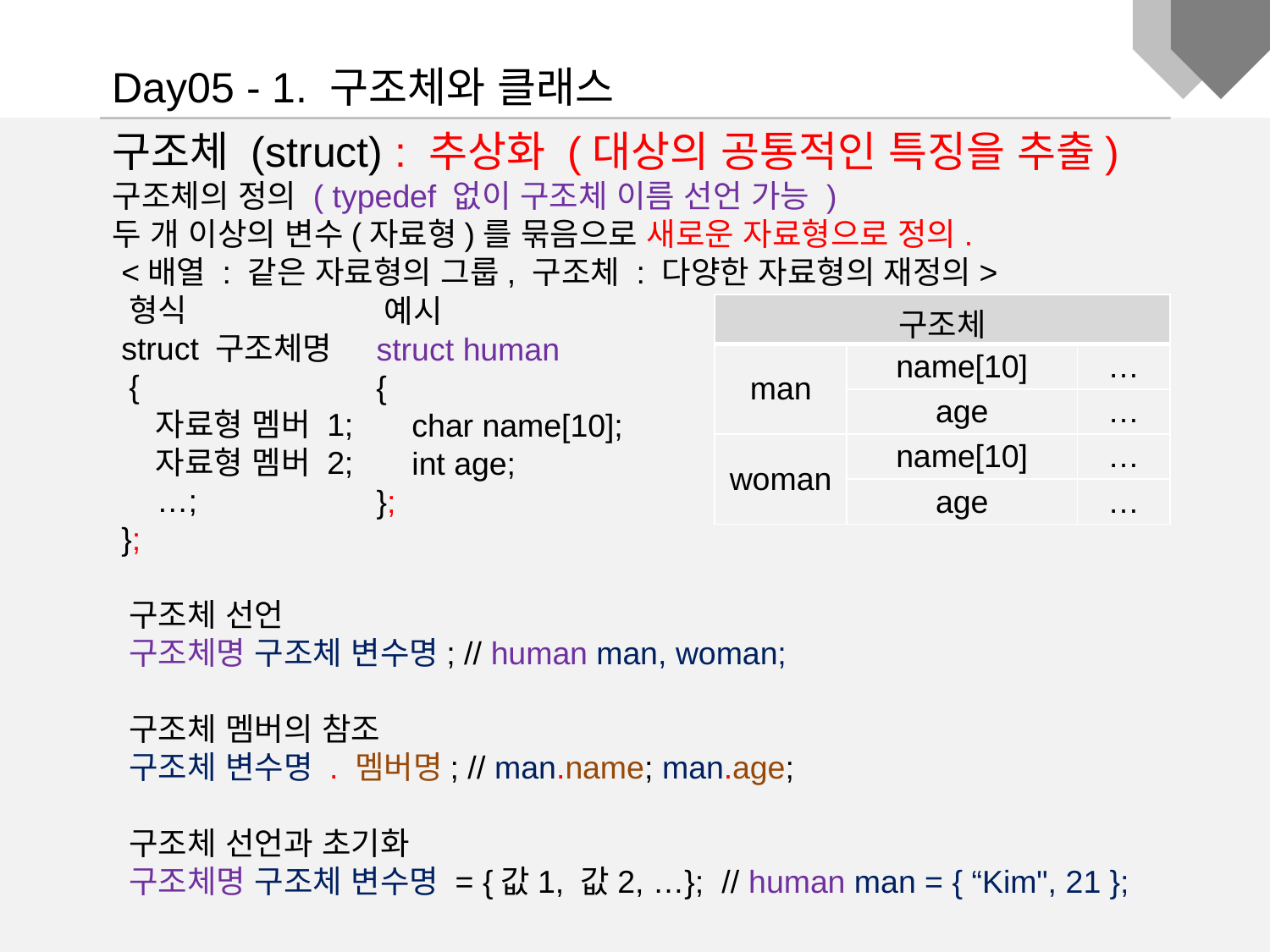

Day05 - 1. 구조체와 클래스
구조체 (struct) : 추상화 (대상의 공통적인 특징을 추출) 구조체의 정의 ( typedef 없이 구조체 이름 선언 가능 )
두 개 이상의 변수(자료형)를 묶음으로 새로운 자료형으로 정의.
 <배열 : 같은 자료형의 그룹, 구조체 : 다양한 자료형의 재정의>
 형식
 struct 구조체명
 {
    자료형 멤버 1;
    자료형 멤버 2;
     …;
 };

 구조체 선언
 구조체명 구조체 변수명; // human man, woman;

 구조체 멤버의 참조
 구조체 변수명 . 멤버명; // man.name; man.age;

 구조체 선언과 초기화
 구조체명 구조체 변수명 = {값1, 값2, …};  // human man = { “Kim", 21 };
 예시
 struct human
 {
     char name[10];
     int age;
 };
| 구조체 |  |  |
| --- | --- | --- |
| man | name[10] | … |
|  | age | … |
| woman | name[10] | … |
|  | age | … |